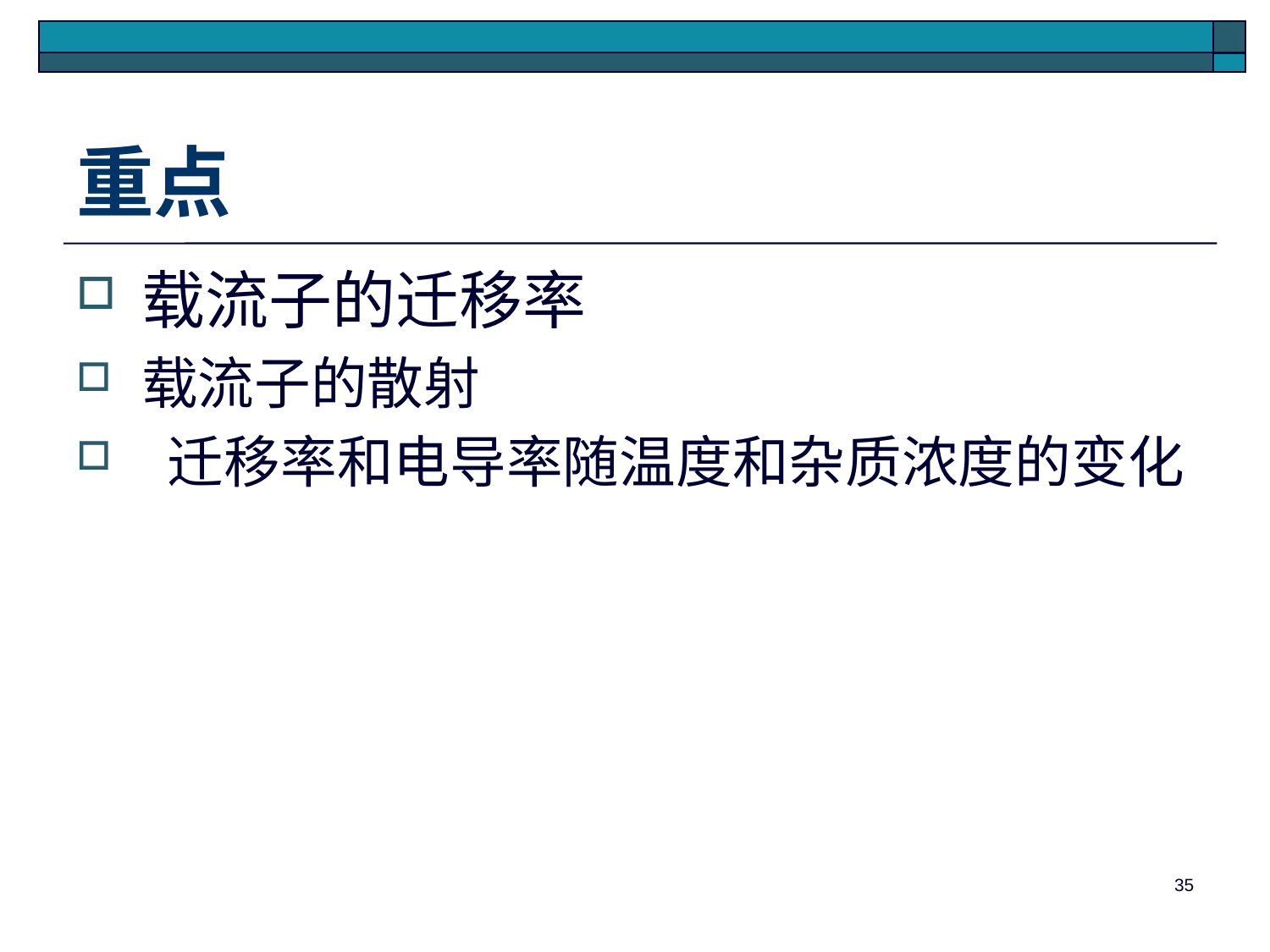

# 重点
载流子的迁移率
载流子的散射
 迁移率和电导率随温度和杂质浓度的变化

35